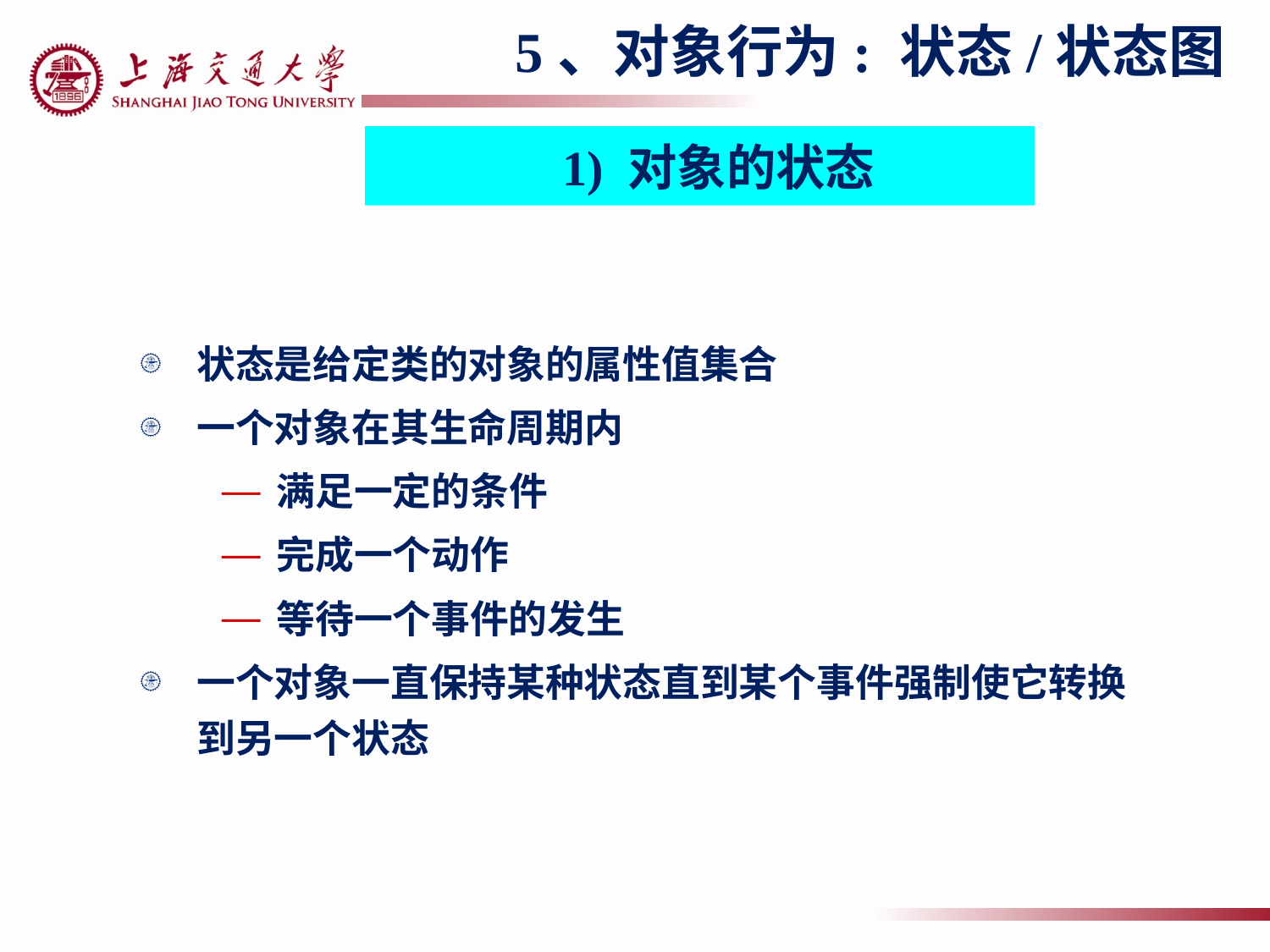

5、对象行为: 状态/状态图
1) 对象的状态
状态是给定类的对象的属性值集合
一个对象在其生命周期内
满足一定的条件
完成一个动作
等待一个事件的发生
一个对象一直保持某种状态直到某个事件强制使它转换到另一个状态